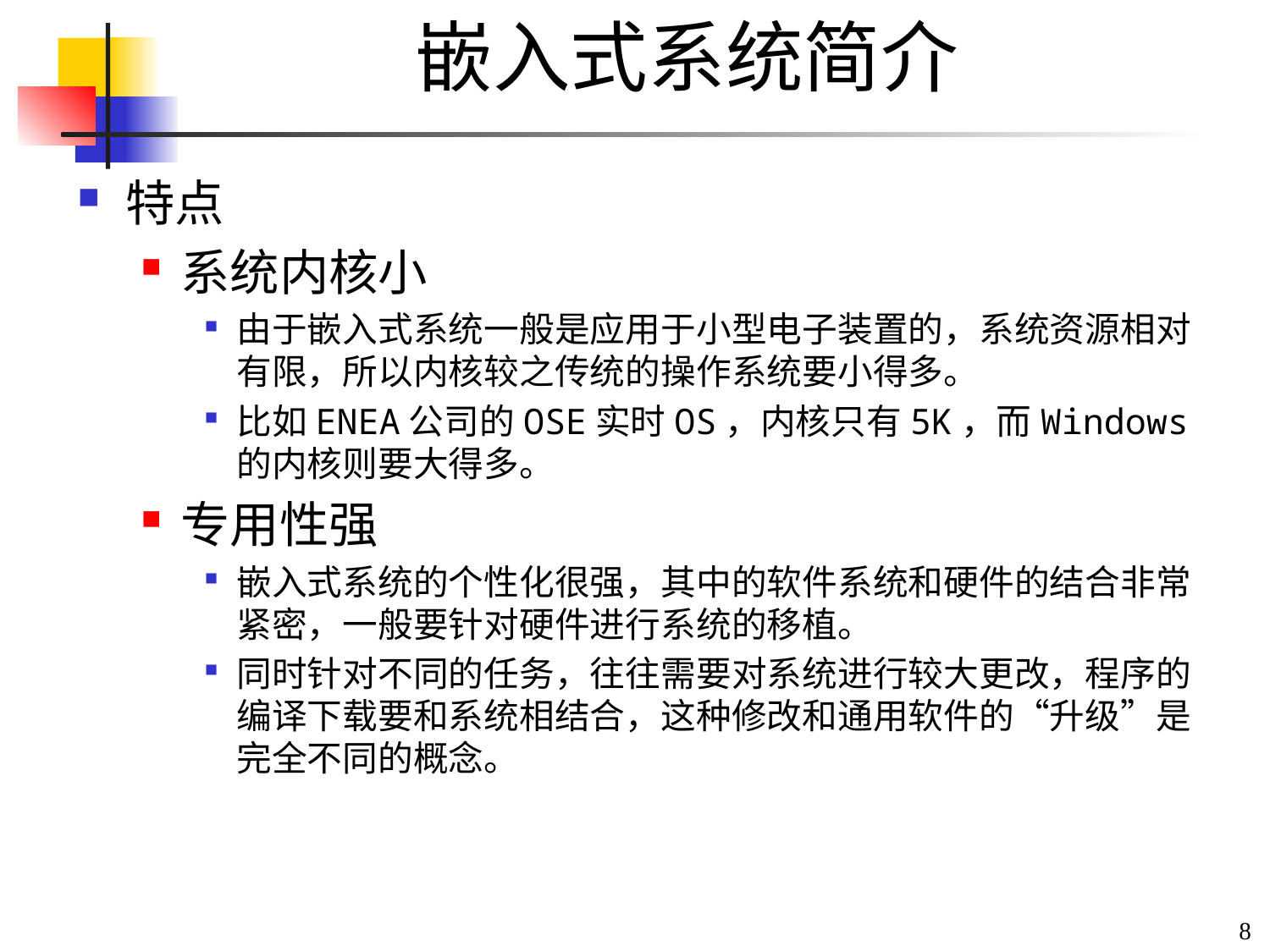

# 嵌入式系统简介
特点
系统内核小
由于嵌入式系统一般是应用于小型电子装置的，系统资源相对有限，所以内核较之传统的操作系统要小得多。
比如ENEA公司的OSE实时OS，内核只有5K，而Windows的内核则要大得多。
专用性强
嵌入式系统的个性化很强，其中的软件系统和硬件的结合非常紧密，一般要针对硬件进行系统的移植。
同时针对不同的任务，往往需要对系统进行较大更改，程序的编译下载要和系统相结合，这种修改和通用软件的“升级”是完全不同的概念。